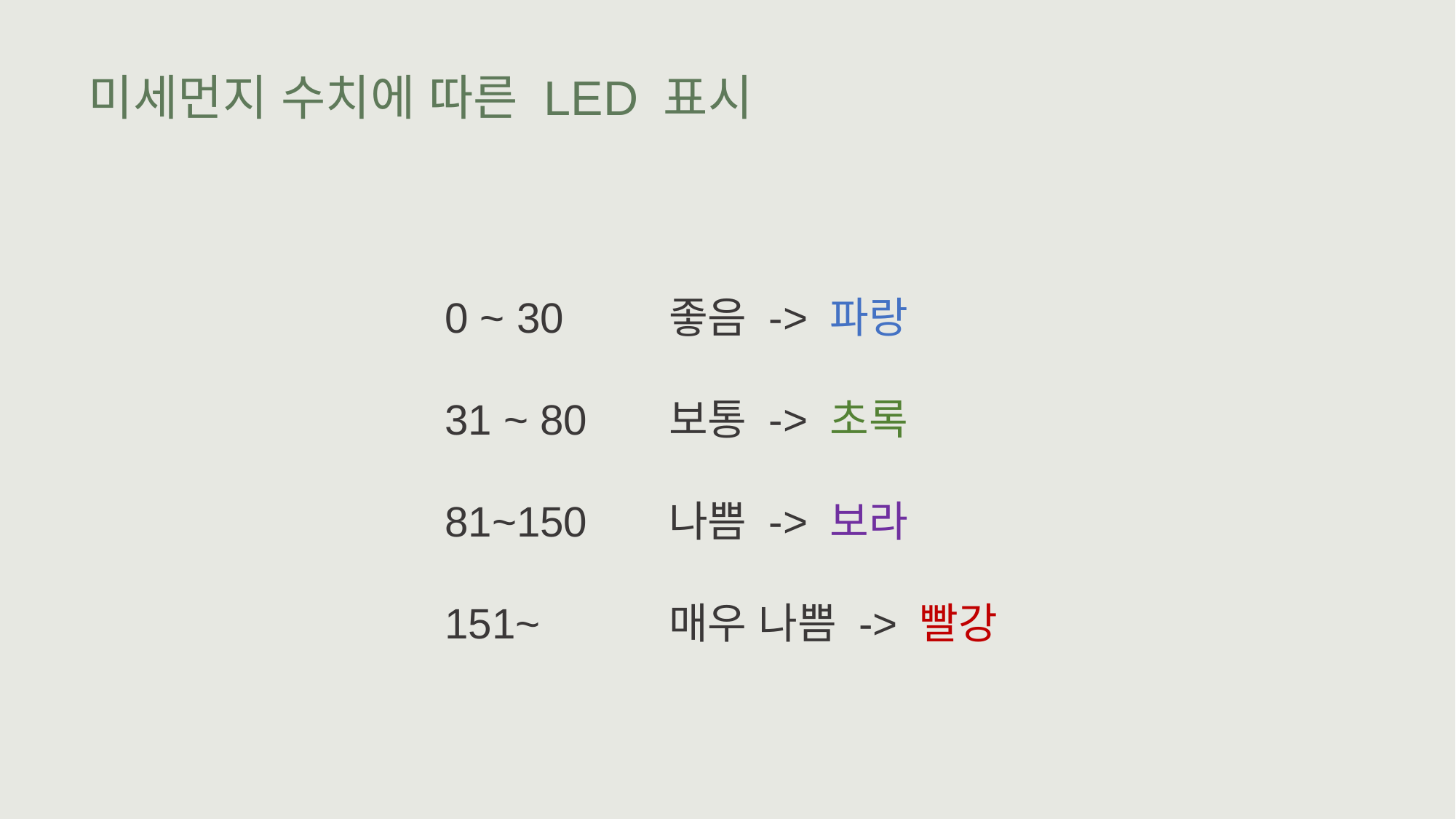

미세먼지 수치에 따른 LED 표시
0 ~ 30

31 ~ 80

81~150

151~
좋음 -> 파랑

보통 -> 초록

나쁨 -> 보라

매우 나쁨 -> 빨강